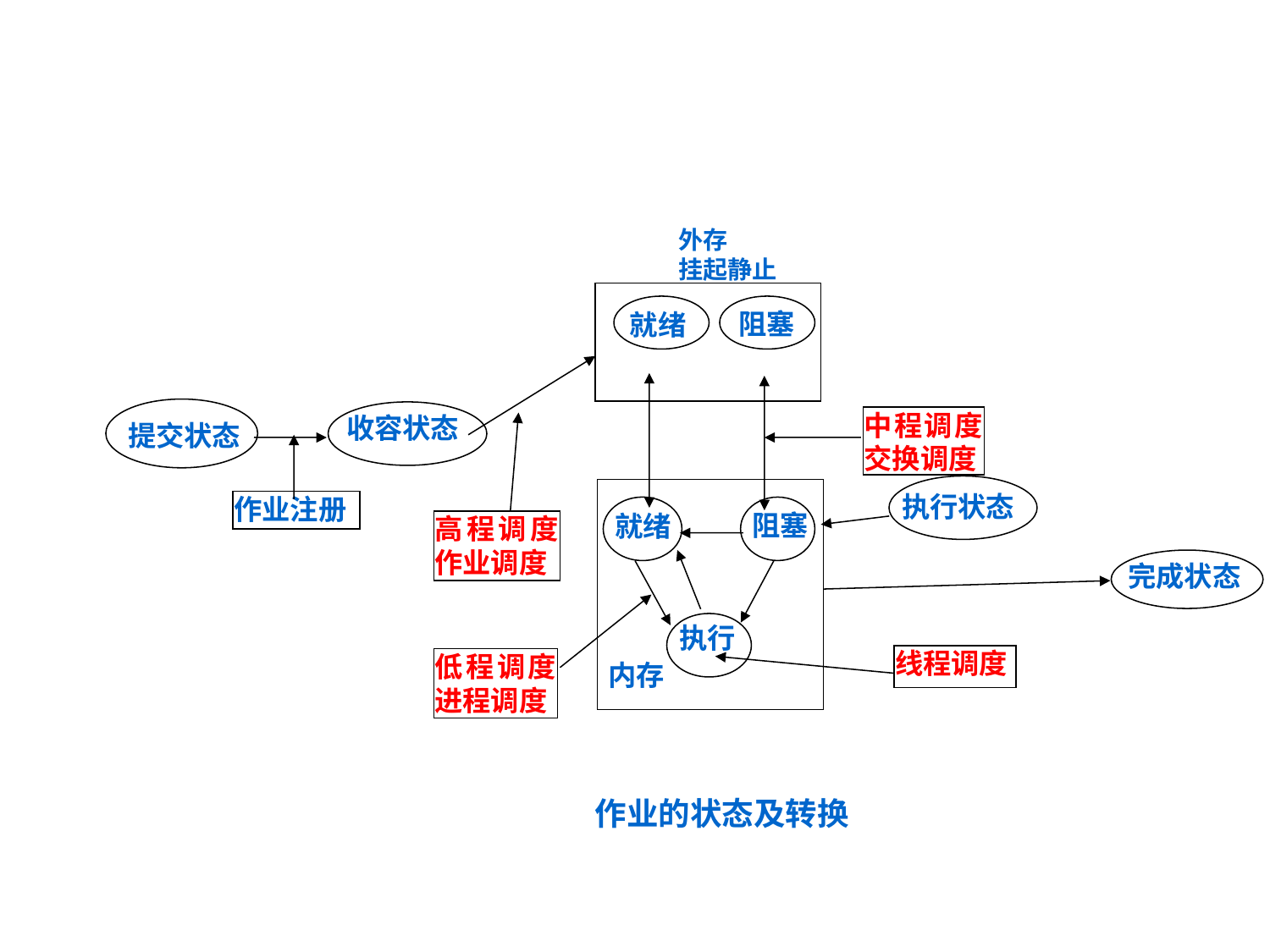

#
外存
挂起静止

就绪

阻塞

提交状态

收容状态
中程调度交换调度

执行状态

作业注册

就绪

阻塞
高程调度作业调度

完成状态

执行
线程调度
低程调度进程调度

内存
     作业的状态及转换